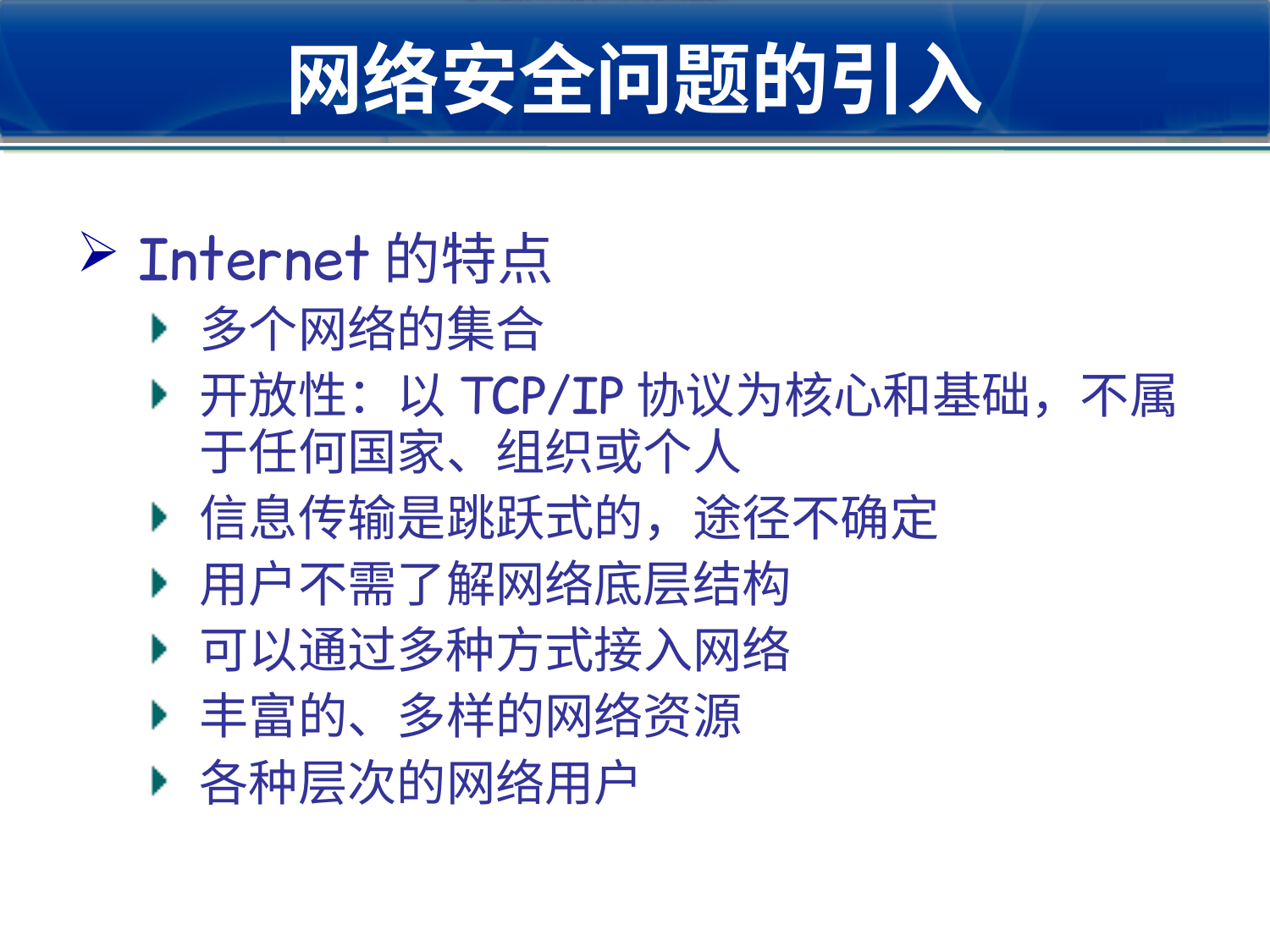

# 网络安全问题的引入
Internet的特点
多个网络的集合
开放性：以TCP/IP协议为核心和基础，不属于任何国家、组织或个人
信息传输是跳跃式的，途径不确定
用户不需了解网络底层结构
可以通过多种方式接入网络
丰富的、多样的网络资源
各种层次的网络用户